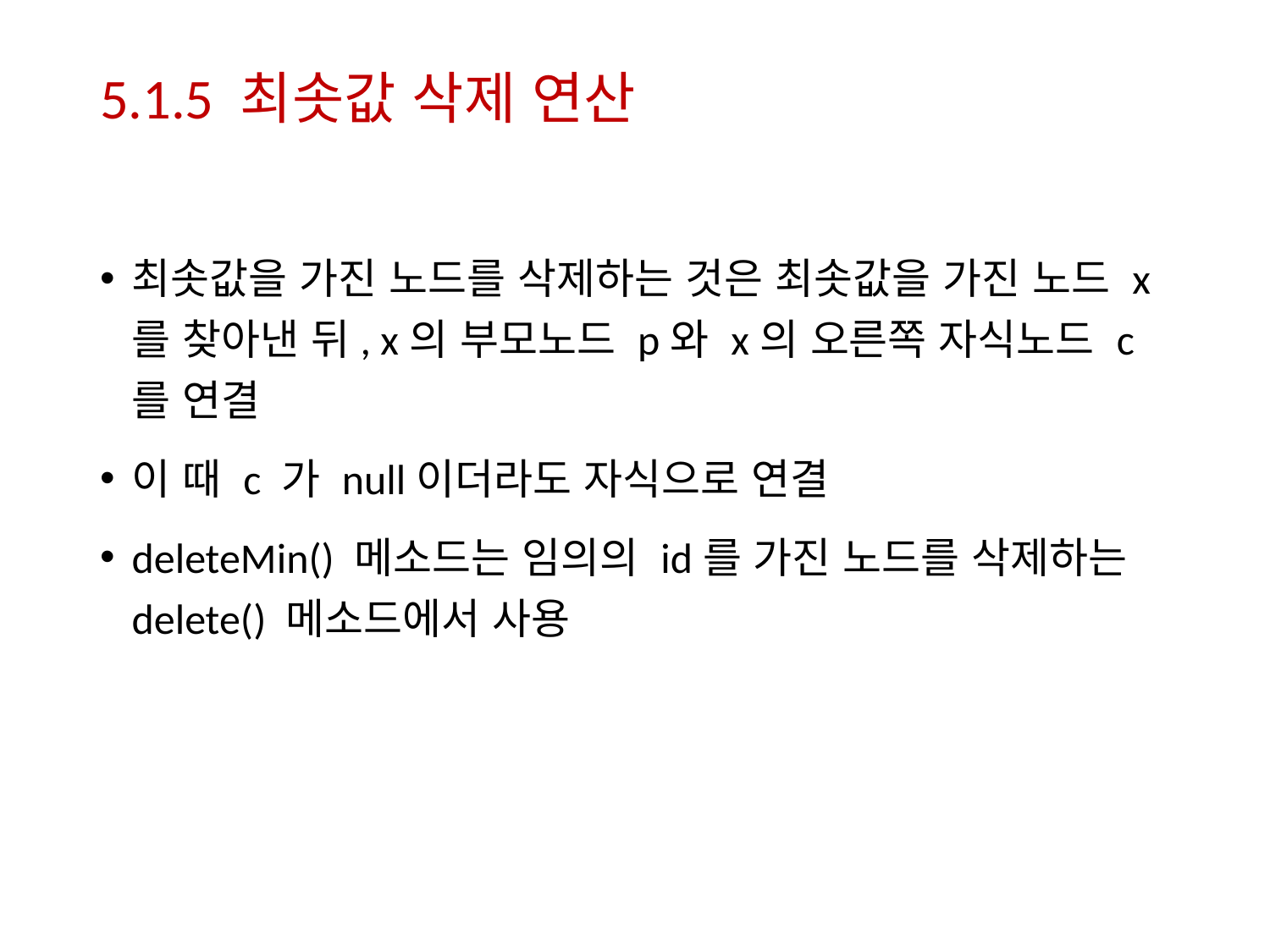

# 5.1.5 최솟값 삭제 연산
최솟값을 가진 노드를 삭제하는 것은 최솟값을 가진 노드 x를 찾아낸 뒤, x의 부모노드 p와 x의 오른쪽 자식노드 c를 연결
이 때 c 가 null이더라도 자식으로 연결
deleteMin() 메소드는 임의의 id를 가진 노드를 삭제하는 delete() 메소드에서 사용